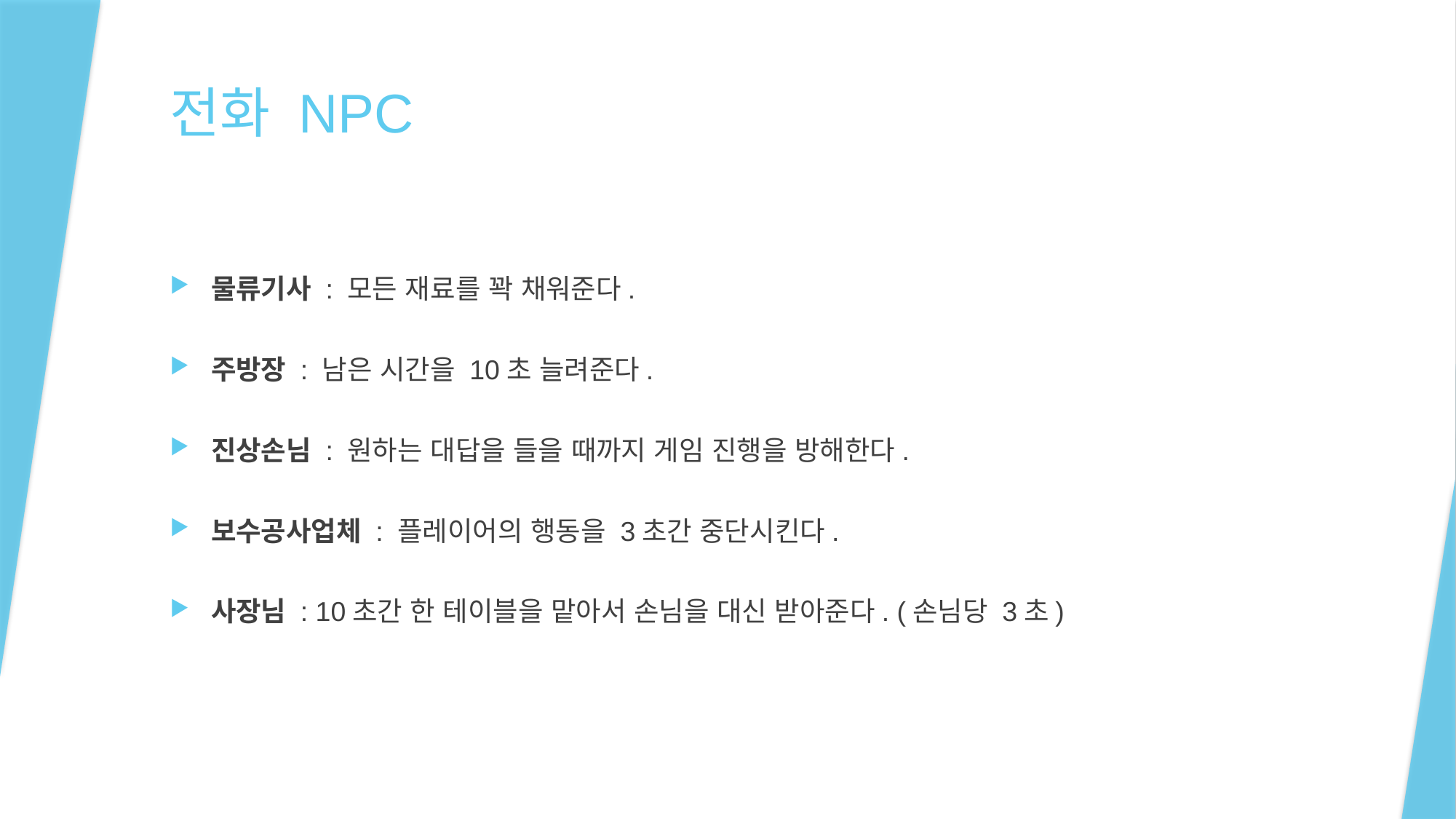

# 전화 NPC
물류기사 : 모든 재료를 꽉 채워준다.
주방장 : 남은 시간을 10초 늘려준다.
진상손님 : 원하는 대답을 들을 때까지 게임 진행을 방해한다.
보수공사업체 : 플레이어의 행동을 3초간 중단시킨다.
사장님 : 10초간 한 테이블을 맡아서 손님을 대신 받아준다. (손님당 3초)